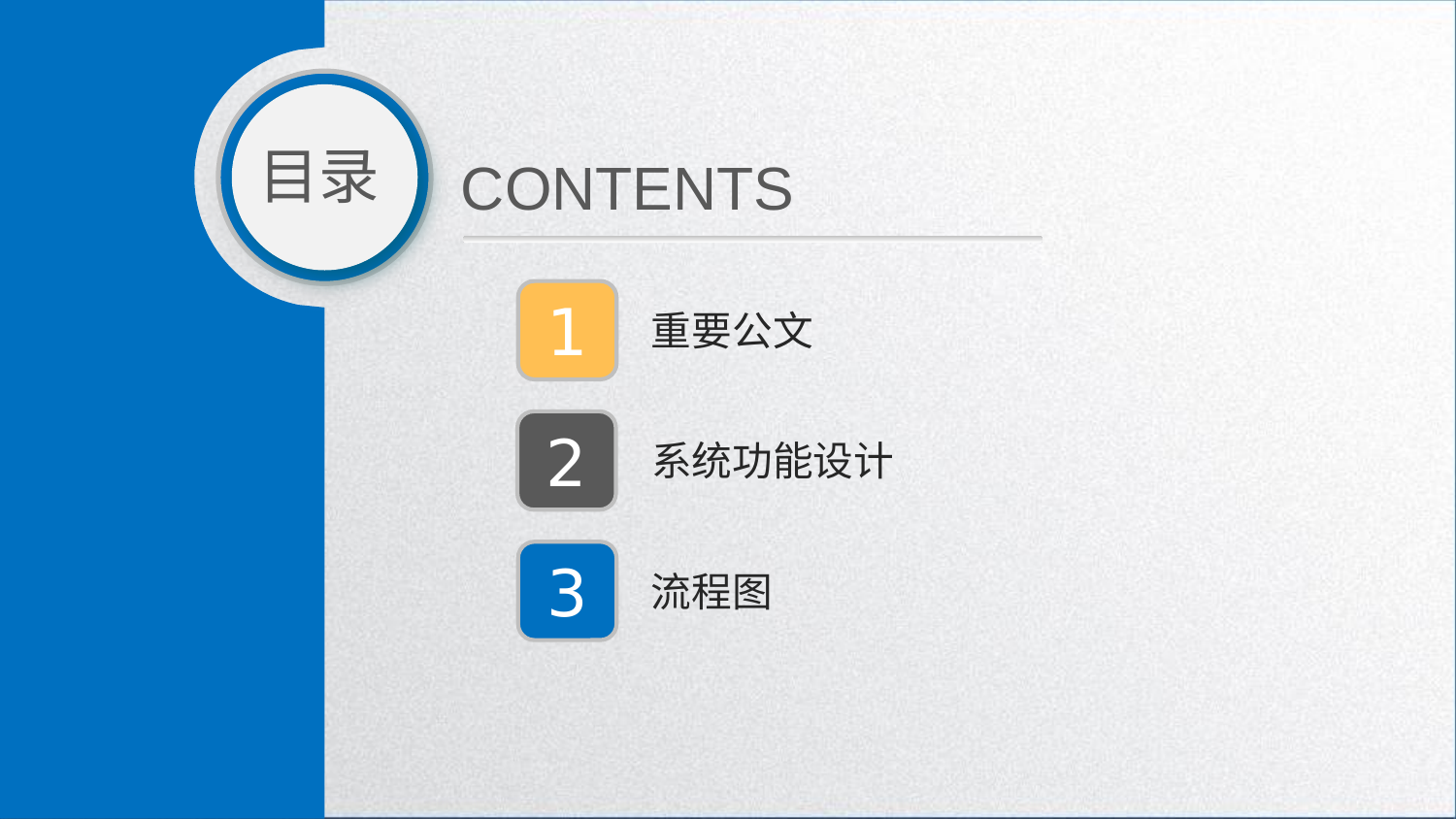

目录
CONTENTS

1
重要公文

2
系统功能设计

3
流程图